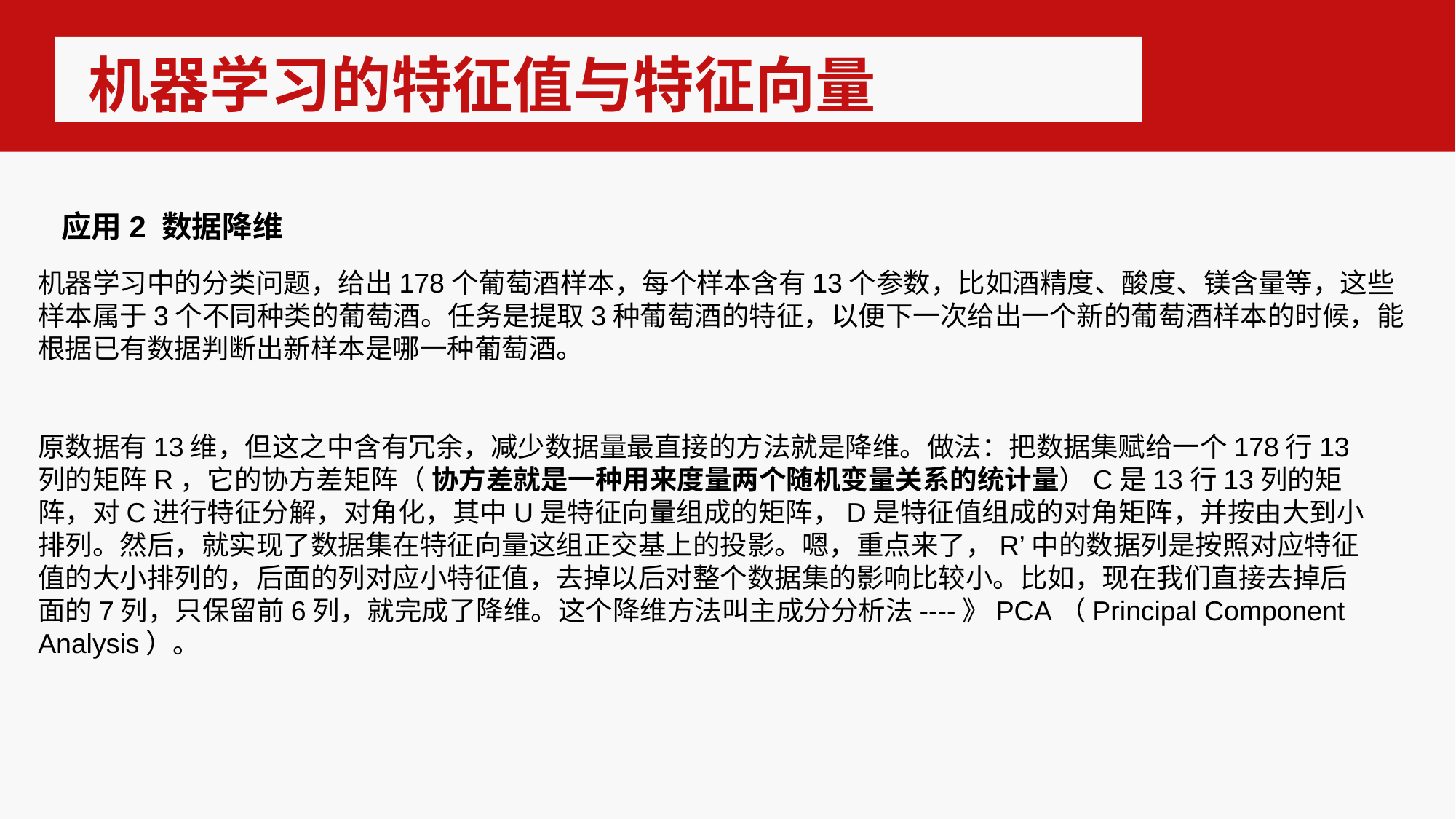

机器学习的特征值与特征向量
应用2 数据降维
机器学习中的分类问题，给出178个葡萄酒样本，每个样本含有13个参数，比如酒精度、酸度、镁含量等，这些样本属于3个不同种类的葡萄酒。任务是提取3种葡萄酒的特征，以便下一次给出一个新的葡萄酒样本的时候，能根据已有数据判断出新样本是哪一种葡萄酒。

原数据有13维，但这之中含有冗余，减少数据量最直接的方法就是降维。做法：把数据集赋给一个178行13列的矩阵R，它的协方差矩阵（ 协方差就是一种用来度量两个随机变量关系的统计量）C是13行13列的矩阵，对C进行特征分解，对角化，其中U是特征向量组成的矩阵，D是特征值组成的对角矩阵，并按由大到小排列。然后，就实现了数据集在特征向量这组正交基上的投影。嗯，重点来了，R’中的数据列是按照对应特征值的大小排列的，后面的列对应小特征值，去掉以后对整个数据集的影响比较小。比如，现在我们直接去掉后面的7列，只保留前6列，就完成了降维。这个降维方法叫主成分分析法----》PCA（Principal Component Analysis）。